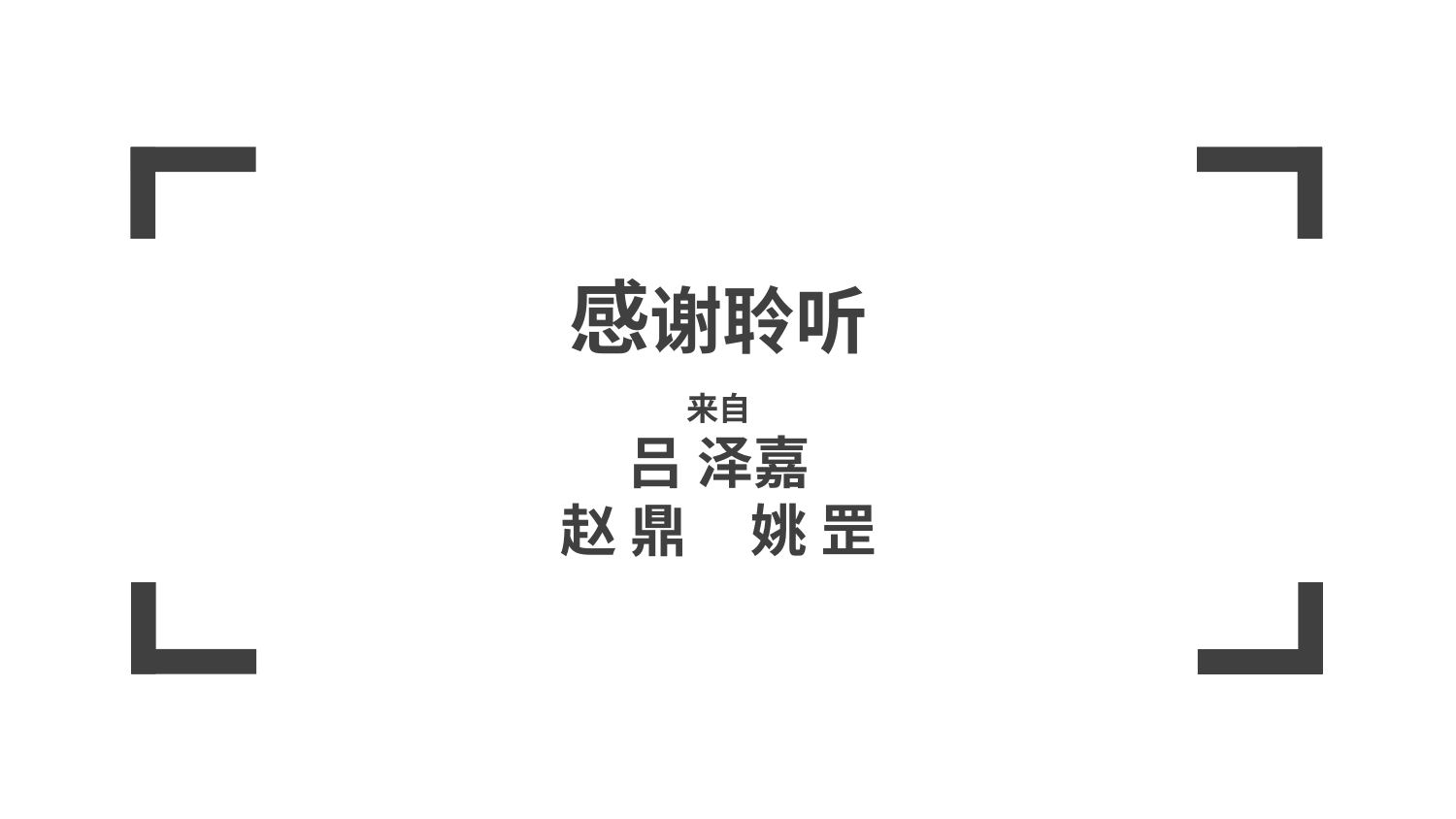

感谢聆听
来自
吕 泽嘉
赵 鼎     姚 罡